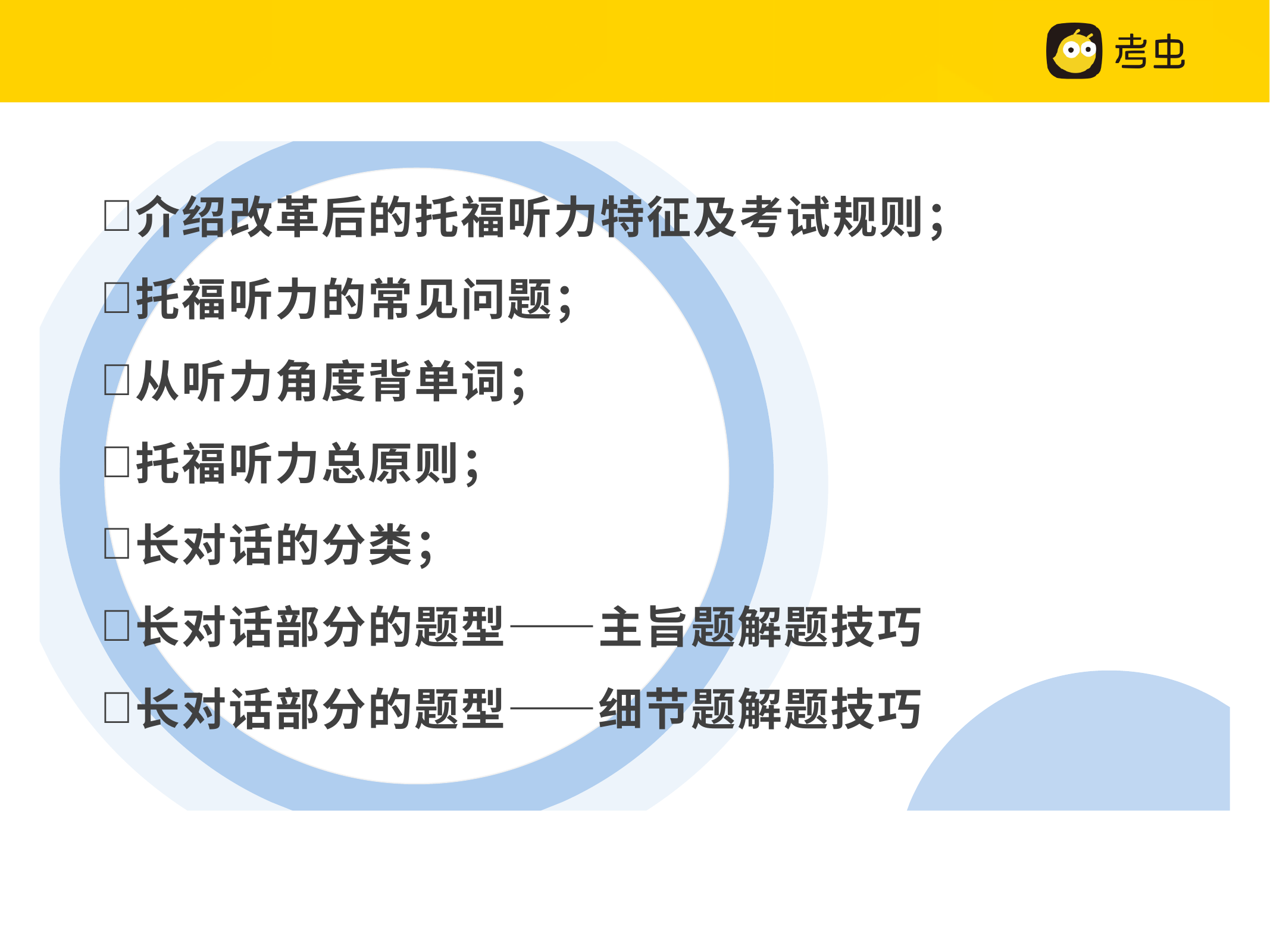

介绍改革后的托福听力特征及考试规则；
托福听力的常见问题；
从听力角度背单词；
托福听力总原则；
长对话的分类；
长对话部分的题型——主旨题解题技巧
长对话部分的题型——细节题解题技巧